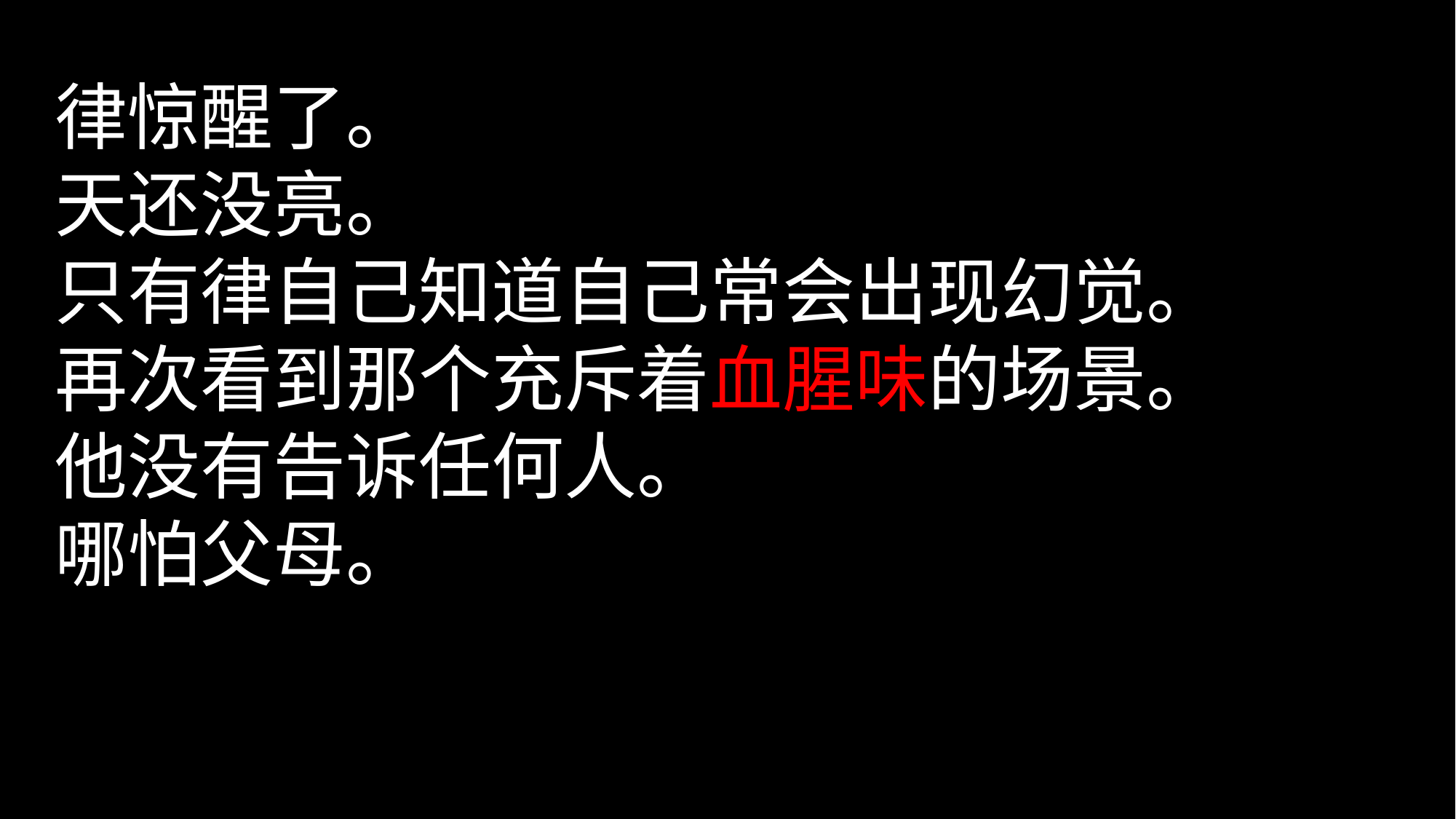

律惊醒了。
天还没亮。
只有律自己知道自己常会出现幻觉。
再次看到那个充斥着血腥味的场景。
他没有告诉任何人。
哪怕父母。